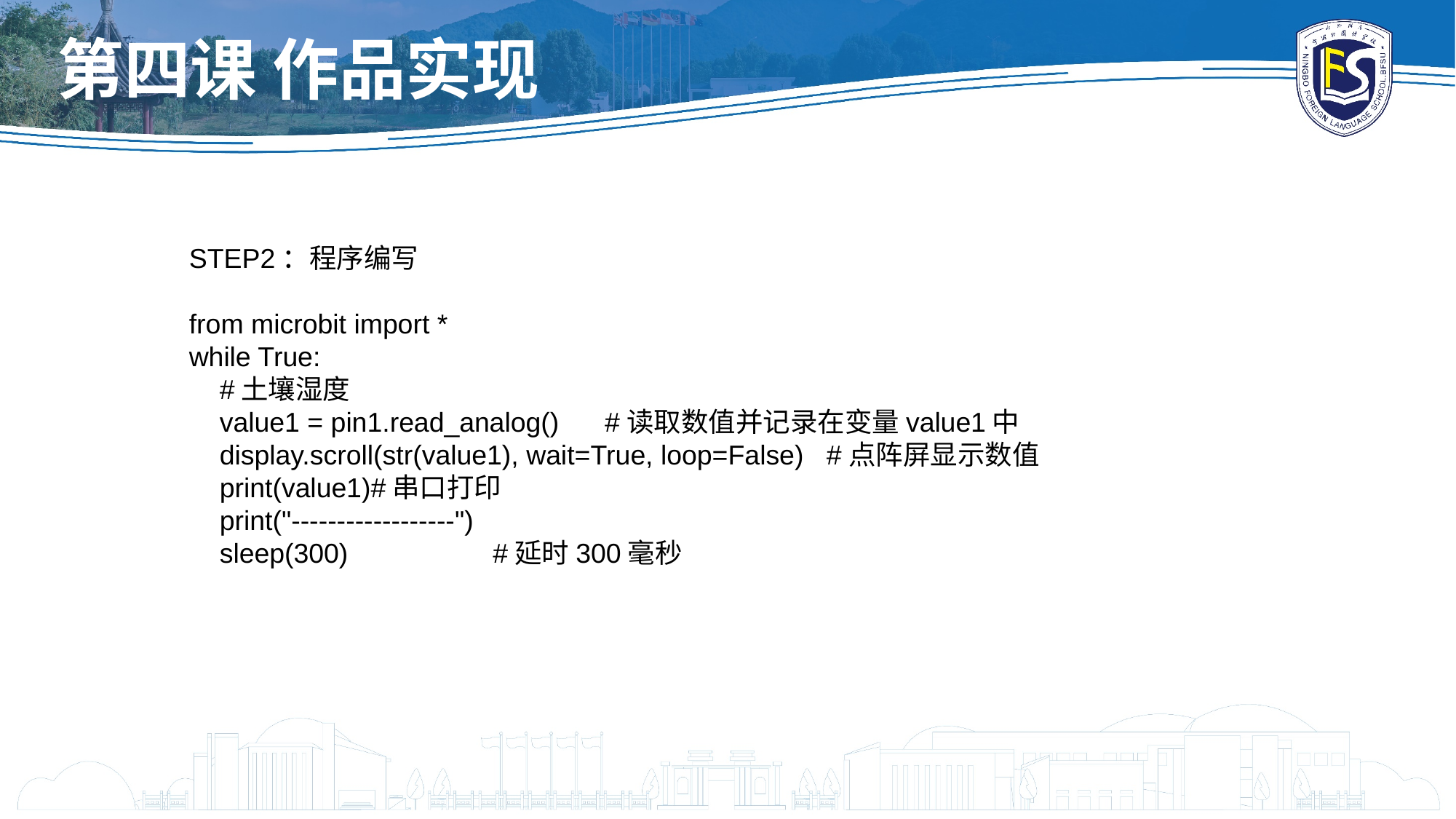

# 第四课 作品实现
STEP2：程序编写

from microbit import *
while True:
    #土壤湿度
    value1 = pin1.read_analog()      #读取数值并记录在变量value1中
    display.scroll(str(value1), wait=True, loop=False)   #点阵屏显示数值
    print(value1)#串口打印
    print("------------------")
    sleep(300)                   #延时300毫秒